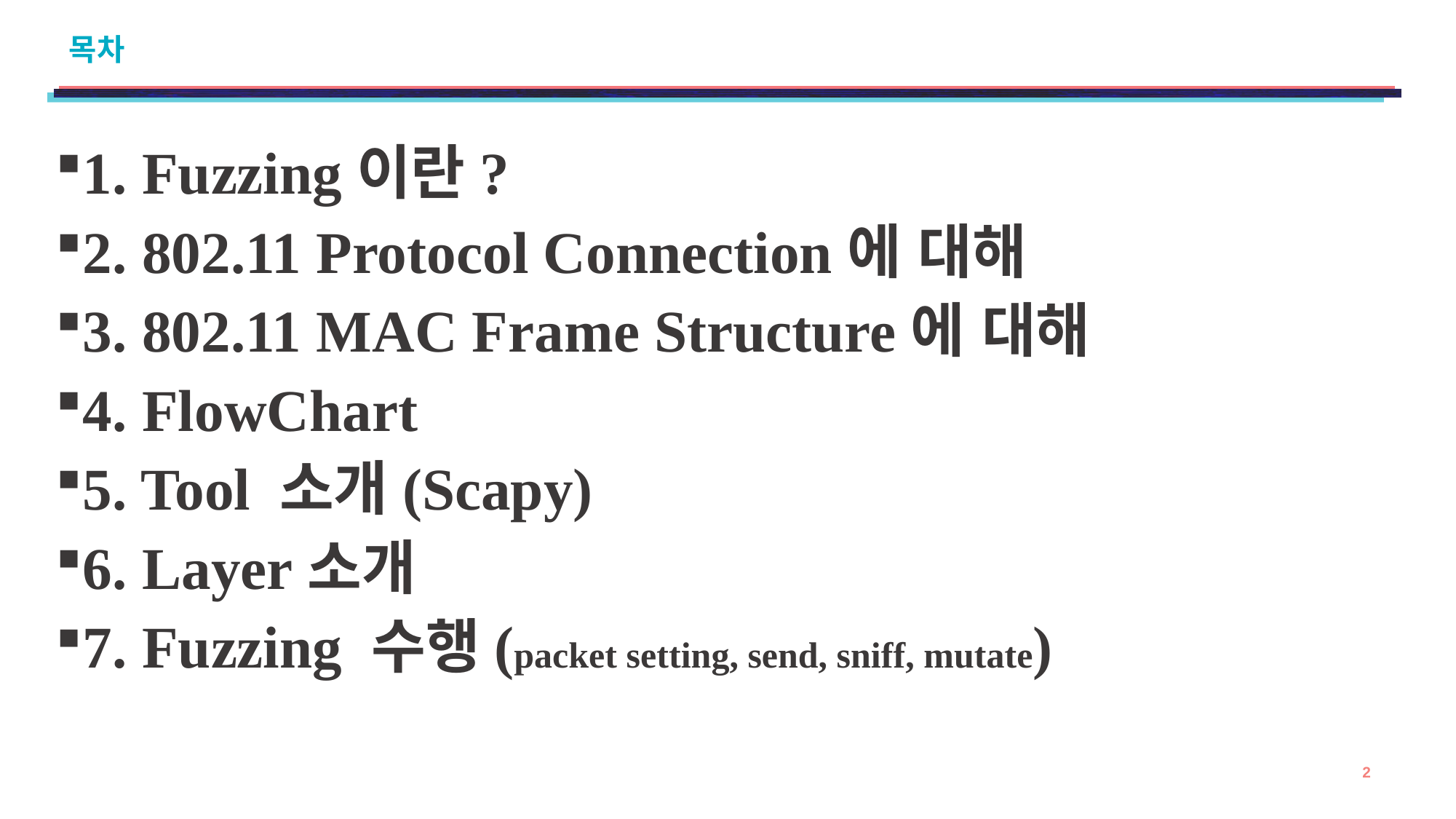

# 목차
1. Fuzzing이란?
2. 802.11 Protocol Connection에 대해
3. 802.11 MAC Frame Structure에 대해
4. FlowChart
5. Tool 소개(Scapy)
6. Layer소개
7. Fuzzing 수행(packet setting, send, sniff, mutate)